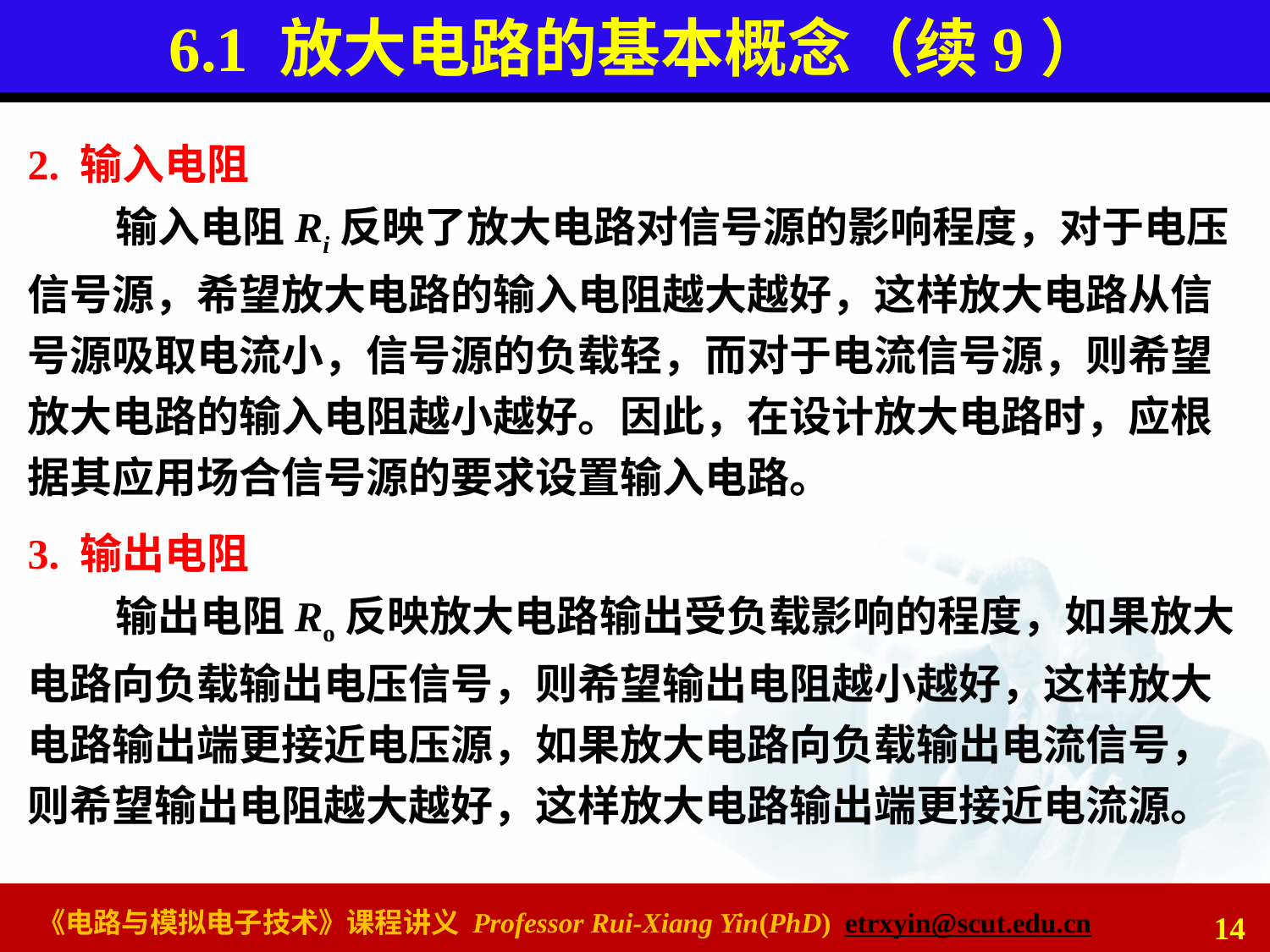

# 6.1 放大电路的基本概念（续9）
2. 输入电阻
输入电阻Ri反映了放大电路对信号源的影响程度，对于电压信号源，希望放大电路的输入电阻越大越好，这样放大电路从信号源吸取电流小，信号源的负载轻，而对于电流信号源，则希望放大电路的输入电阻越小越好。因此，在设计放大电路时，应根据其应用场合信号源的要求设置输入电路。
3. 输出电阻
输出电阻Ro反映放大电路输出受负载影响的程度，如果放大电路向负载输出电压信号，则希望输出电阻越小越好，这样放大电路输出端更接近电压源，如果放大电路向负载输出电流信号，则希望输出电阻越大越好，这样放大电路输出端更接近电流源。
14